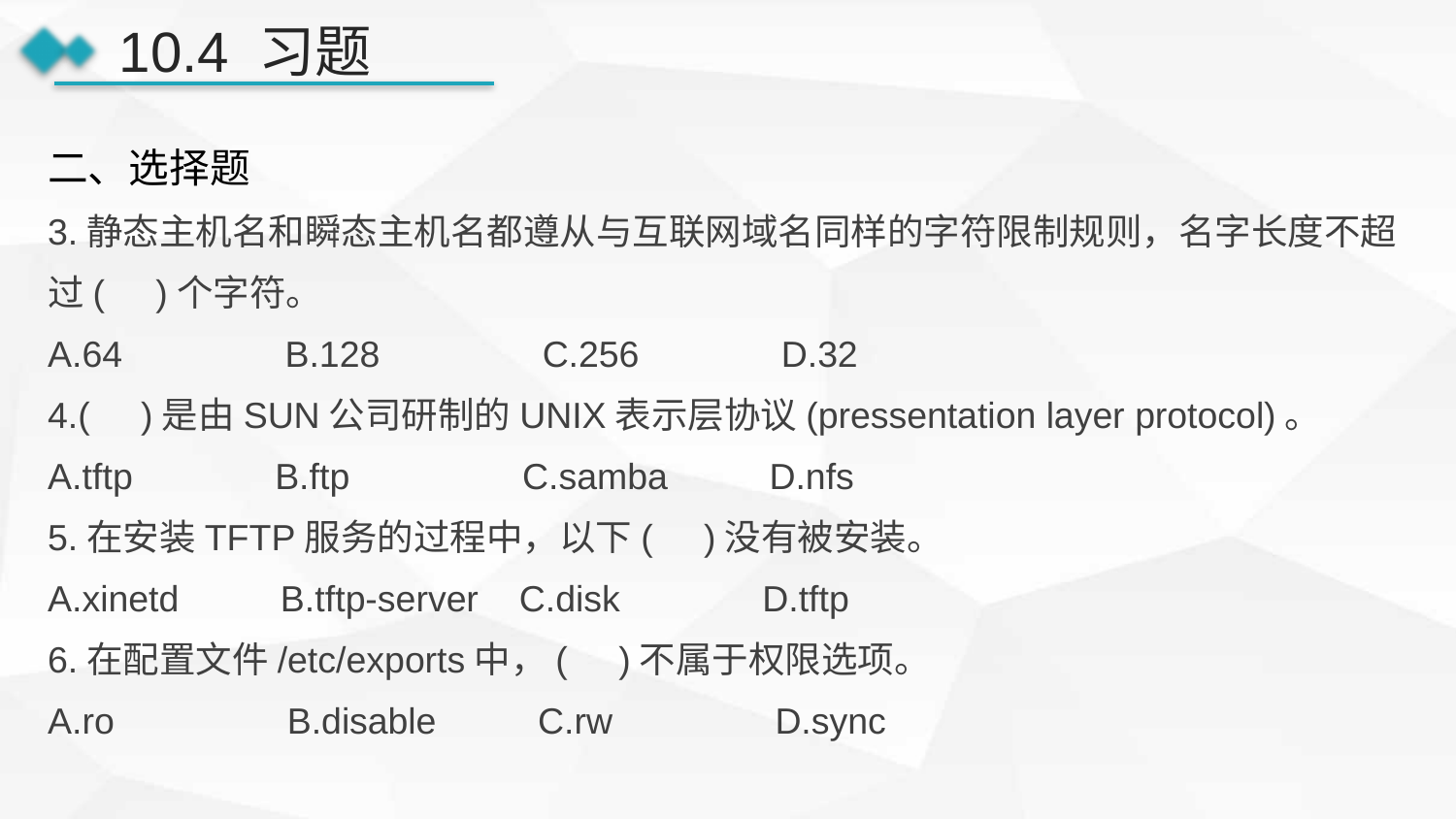

10.4 习题

二、选择题
3.静态主机名和瞬态主机名都遵从与互联网域名同样的字符限制规则，名字长度不超过(     )个字符。
A.64                B.128                C.256              D.32
4.(     )是由SUN公司研制的UNIX表示层协议(pressentation layer protocol)。
A.tftp              B.ftp                 C.samba          D.nfs
5.在安装TFTP服务的过程中，以下(     )没有被安装。
A.xinetd          B.tftp-server    C.disk              D.tftp
6.在配置文件/etc/exports中，(     )不属于权限选项。
A.ro                 B.disable          C.rw                D.sync